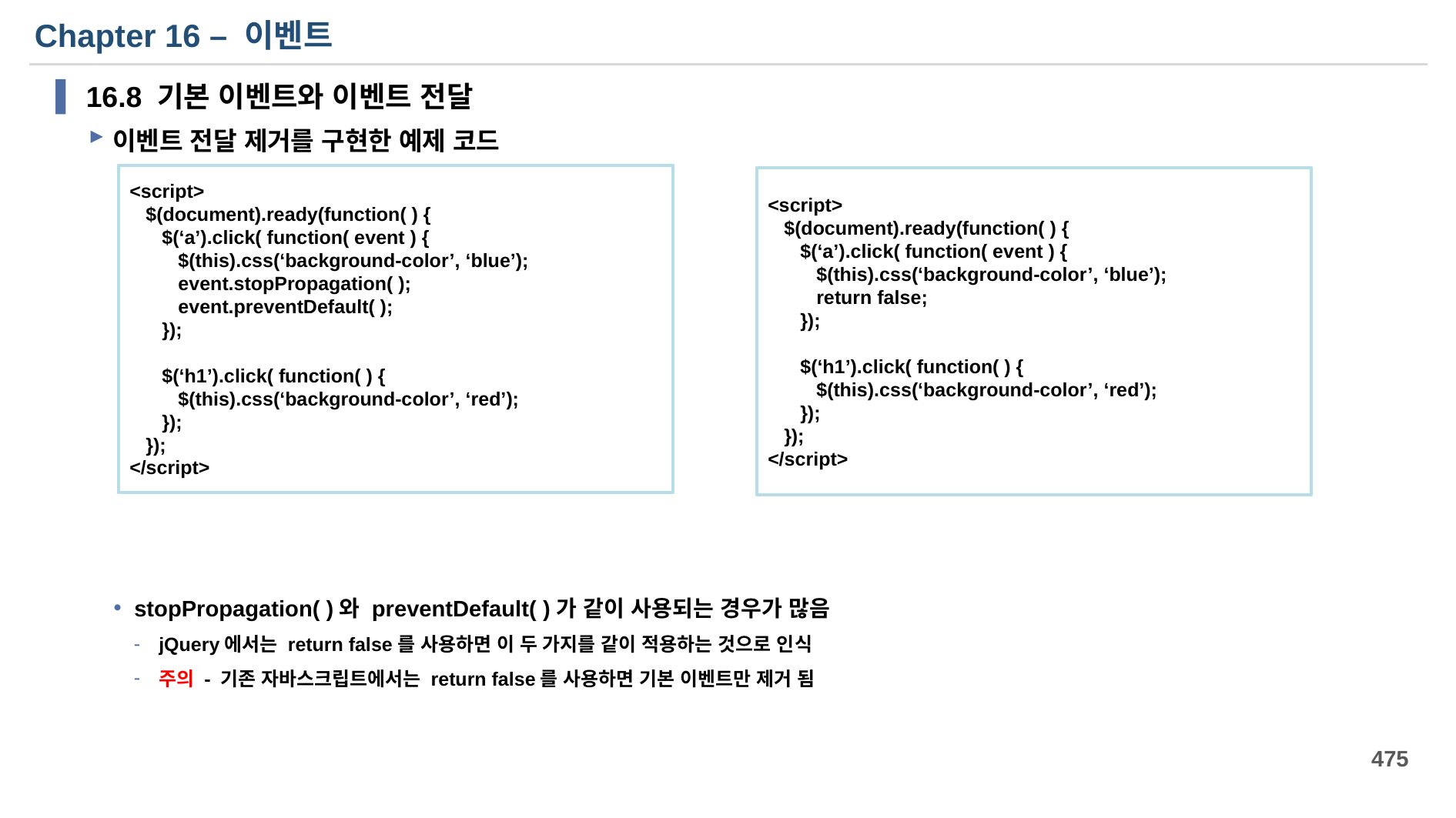

# Chapter 16 – 이벤트
16.8 기본 이벤트와 이벤트 전달
이벤트 전달 제거를 구현한 예제 코드

stopPropagation( )와 preventDefault( )가 같이 사용되는 경우가 많음
jQuery에서는 return false를 사용하면 이 두 가지를 같이 적용하는 것으로 인식
주의 - 기존 자바스크립트에서는 return false를 사용하면 기본 이벤트만 제거 됨

<script>
   $(document).ready(function( ) {
      $(‘a’).click( function( event ) {
         $(this).css(‘background-color’, ‘blue’);
         event.stopPropagation( );
         event.preventDefault( );
      });

      $(‘h1’).click( function( ) {
         $(this).css(‘background-color’, ‘red’);
      });
   });
</script>
<script>
   $(document).ready(function( ) {
      $(‘a’).click( function( event ) {
         $(this).css(‘background-color’, ‘blue’);
         return false;
      });

      $(‘h1’).click( function( ) {
         $(this).css(‘background-color’, ‘red’);
      });
   });
</script>
475